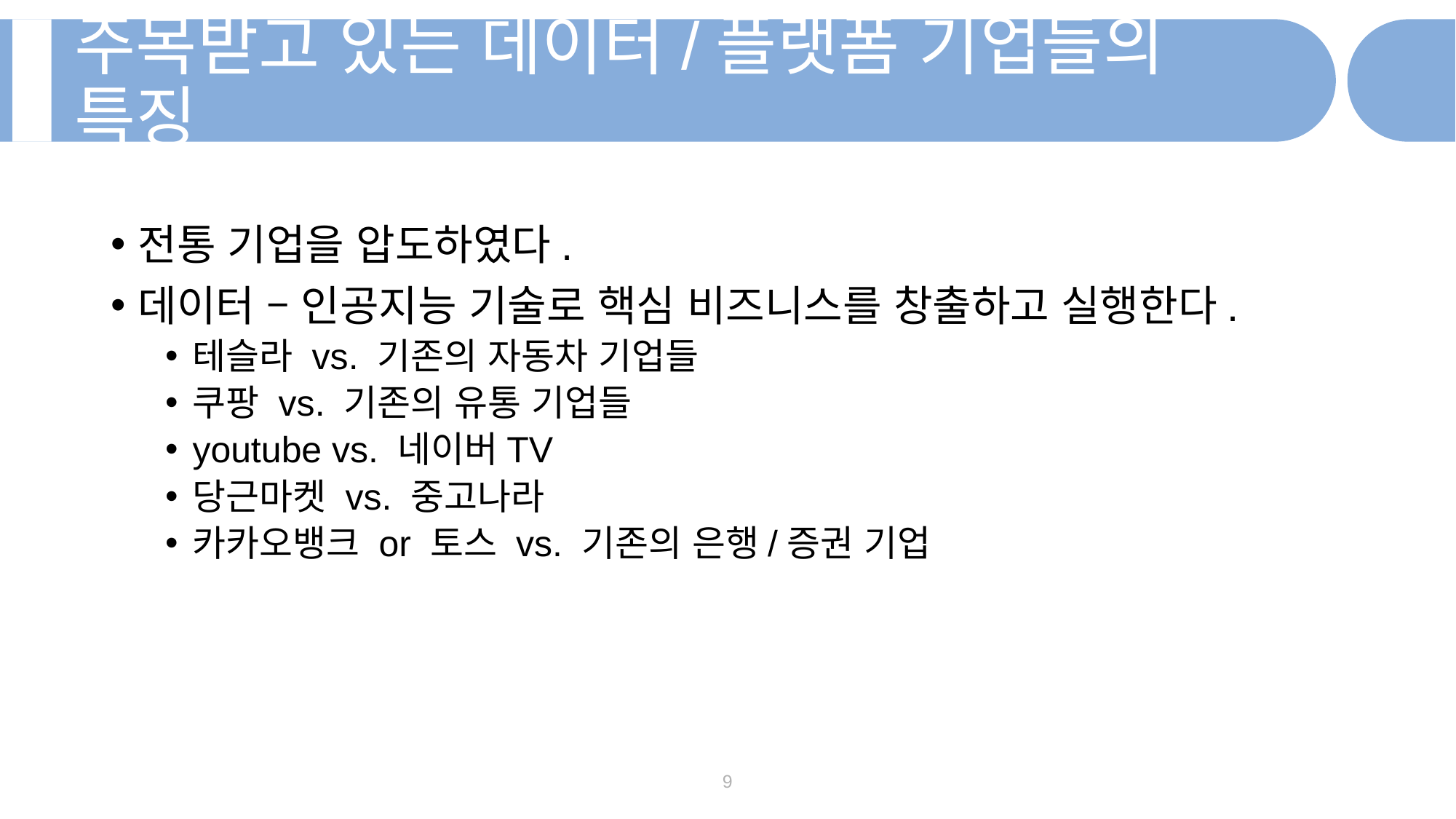

주목받고 있는 데이터/플랫폼 기업들의 특징
전통 기업을 압도하였다.
데이터 – 인공지능 기술로 핵심 비즈니스를 창출하고 실행한다.
테슬라 vs. 기존의 자동차 기업들
쿠팡 vs. 기존의 유통 기업들
youtube vs. 네이버TV
당근마켓 vs. 중고나라
카카오뱅크 or 토스 vs. 기존의 은행/증권 기업
9